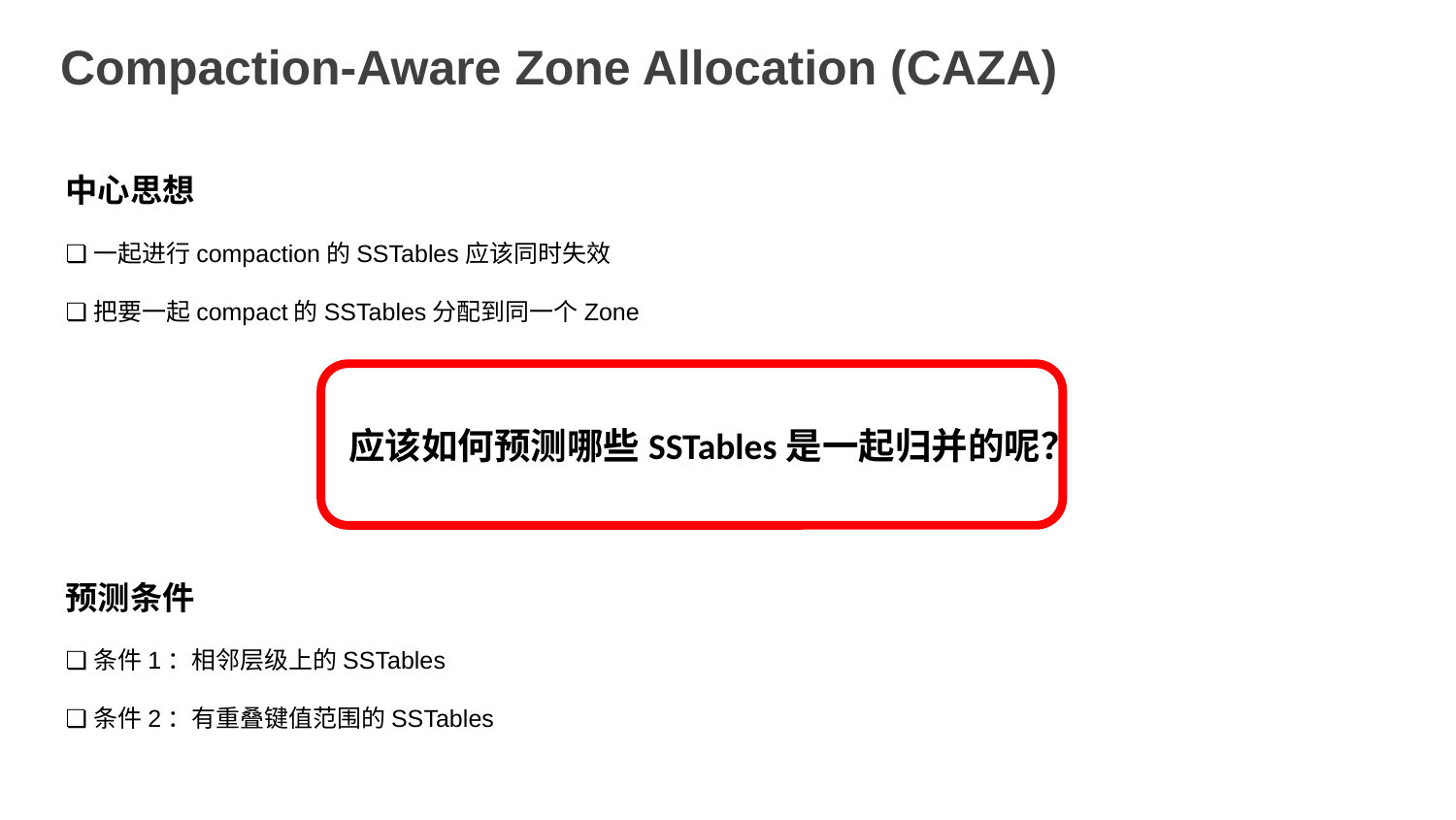

Compaction-Aware Zone Allocation (CAZA)
中心思想

❏一起进行compaction的SSTables应该同时失效

❏把要一起compact的SSTables分配到同一个Zone

应该如何预测哪些SSTables是一起归并的呢？
预测条件

❏条件1：相邻层级上的SSTables

❏条件2：有重叠键值范围的SSTables